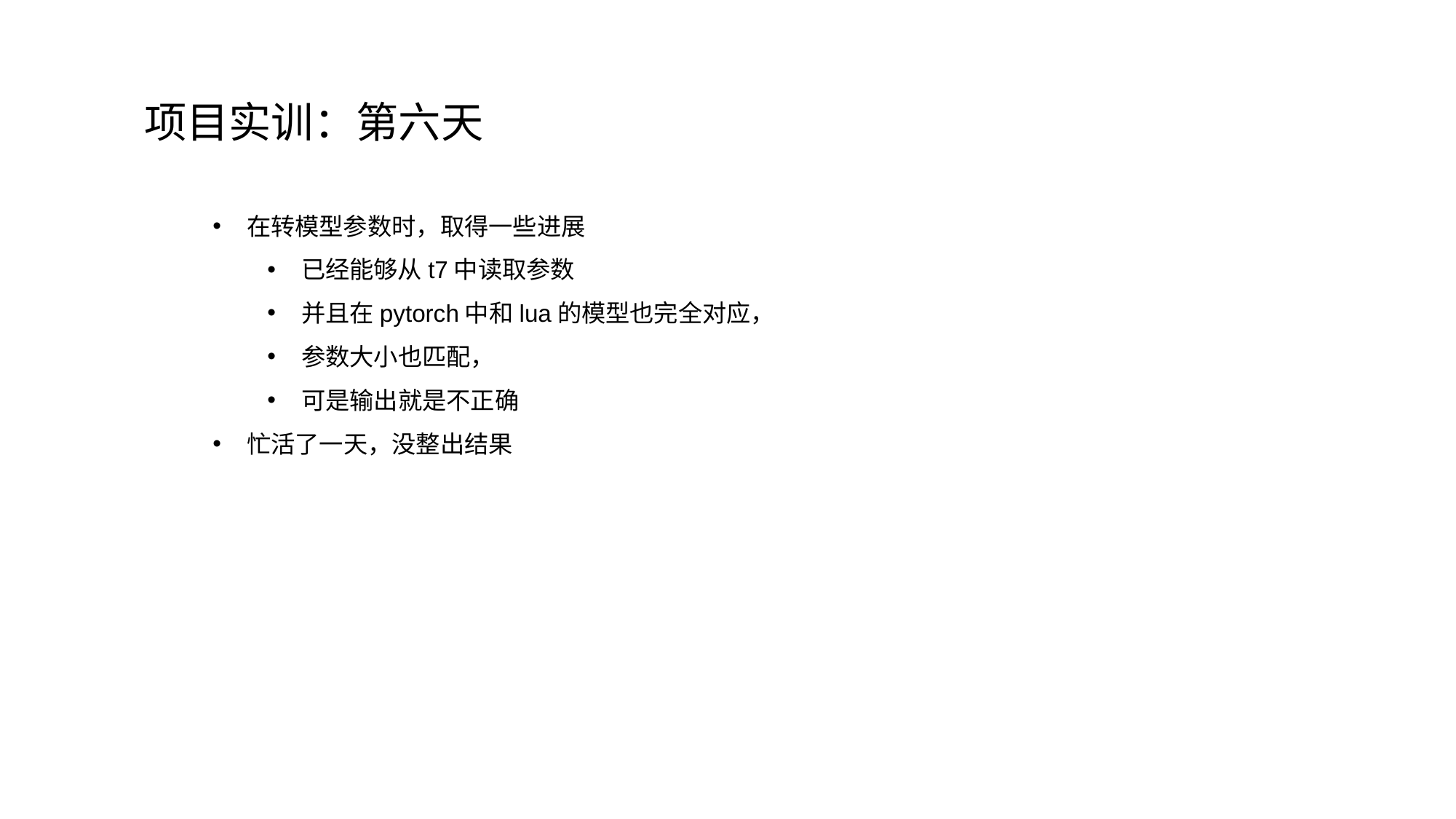

项目实训：第六天
在转模型参数时，取得一些进展
已经能够从t7中读取参数
并且在pytorch中和lua的模型也完全对应，
参数大小也匹配，
可是输出就是不正确
忙活了一天，没整出结果